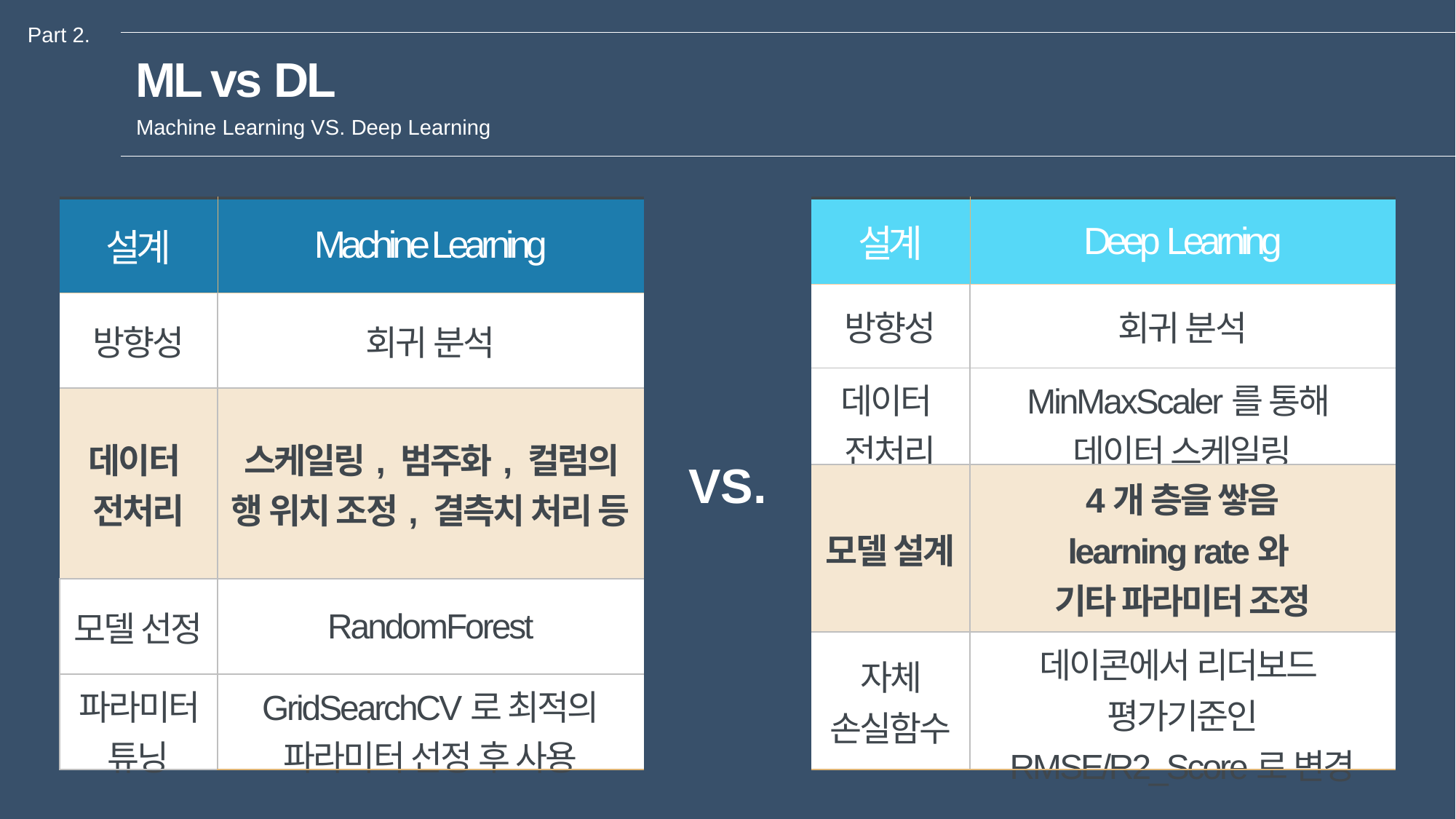

Part 2.
ML vs DL
Machine Learning VS. Deep Learning
| 설계 | Machine Learning |
| --- | --- |
| 방향성 | 회귀 분석 |
| 데이터 전처리 | 스케일링, 범주화, 컬럼의 행 위치 조정, 결측치 처리 등 |
| 모델 선정 | RandomForest |
| 파라미터 튜닝 | GridSearchCV로 최적의 파라미터 선정 후 사용 |
| 설계 | Deep Learning |
| --- | --- |
| 방향성 | 회귀 분석 |
| 데이터 전처리 | MinMaxScaler를 통해 데이터 스케일링 |
| 모델 설계 | 4개 층을 쌓음 learning rate와 기타 파라미터 조정 |
| 자체 손실함수 | 데이콘에서 리더보드 평가기준인 RMSE/R2\_Score로 변경 |
VS.